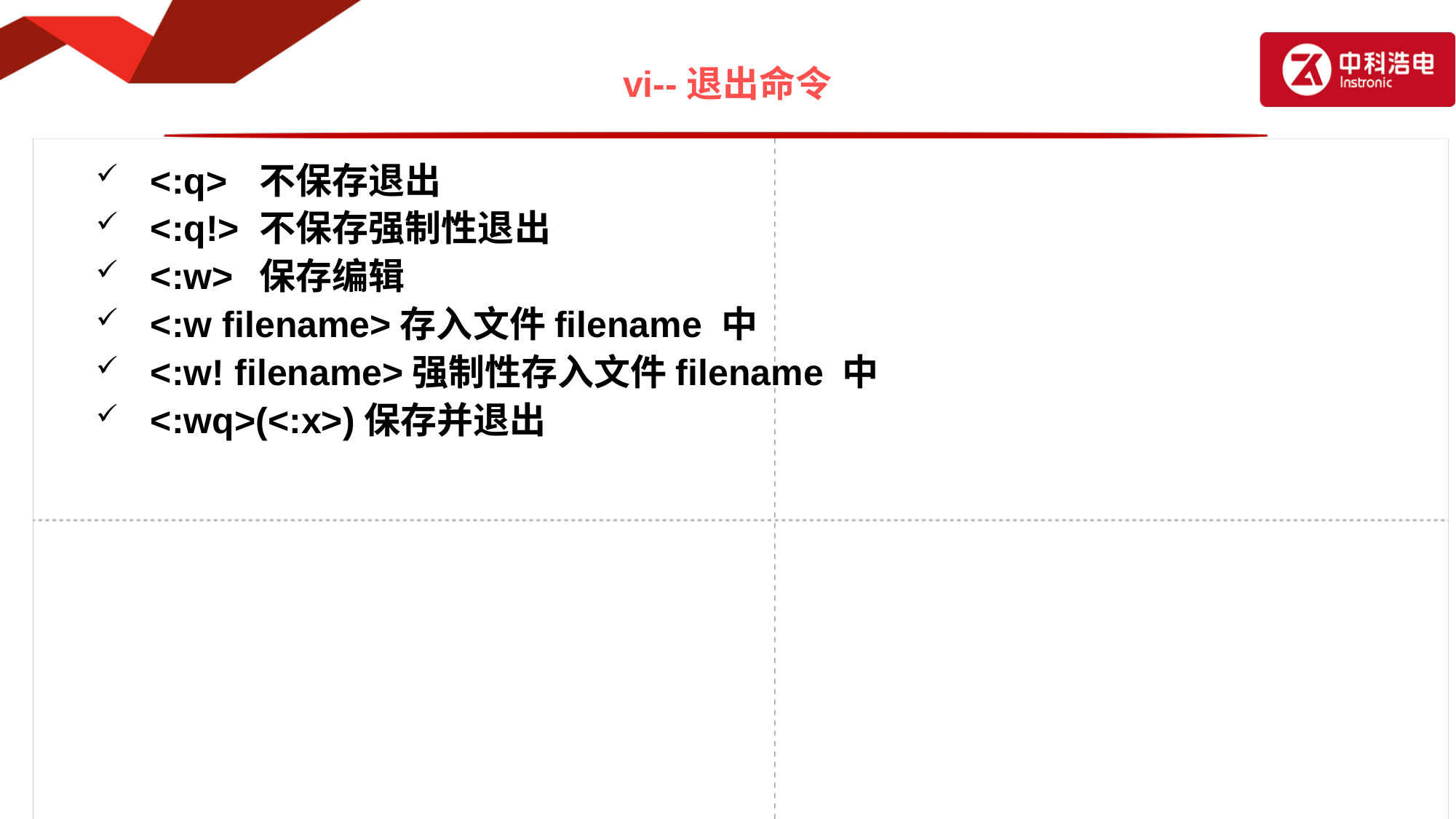

# vi--退出命令
<:q>	不保存退出
<:q!>	不保存强制性退出
<:w>	保存编辑
<:w filename>存入文件filename 中
<:w! filename>强制性存入文件filename 中
<:wq>(<:x>)保存并退出